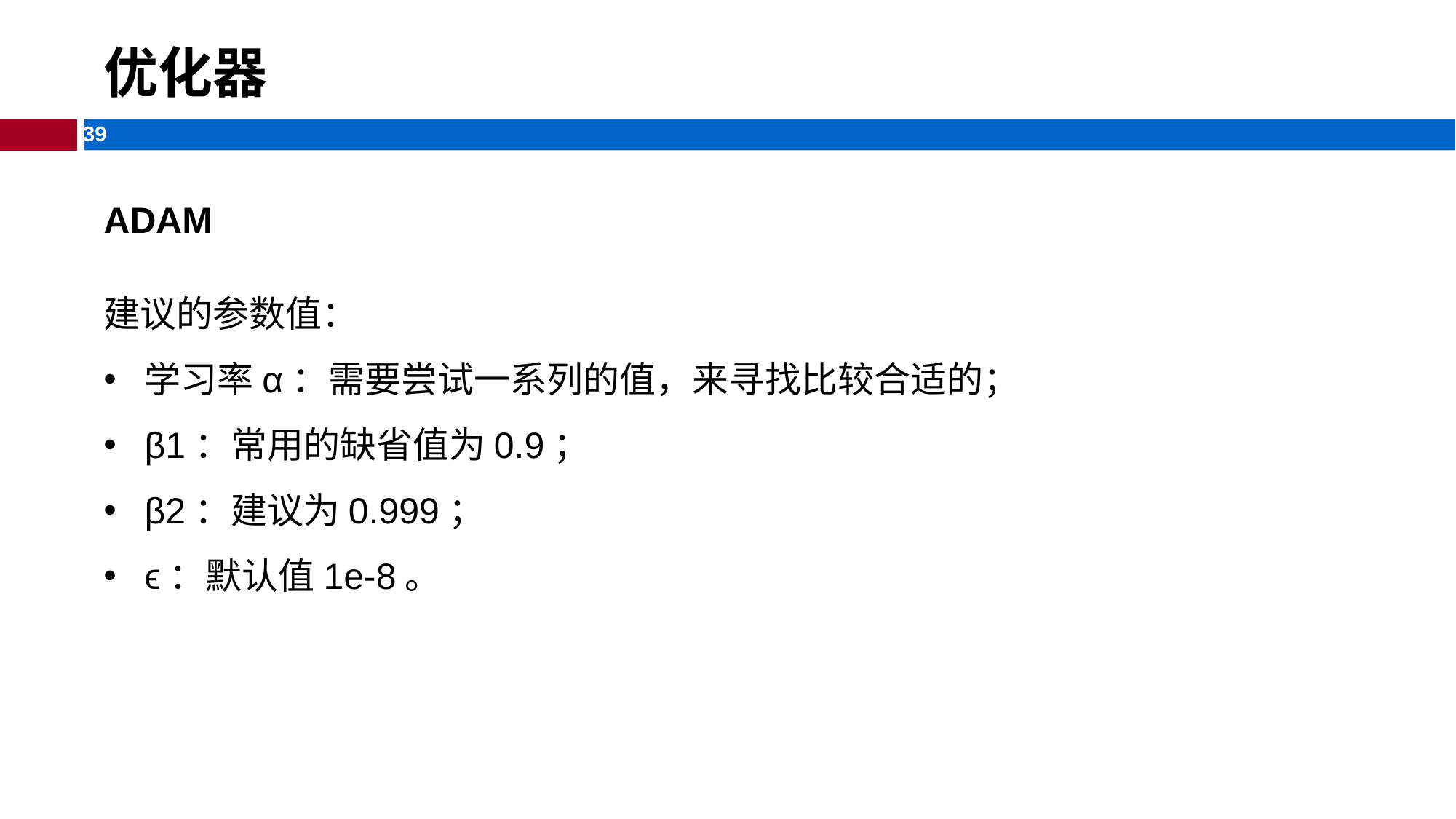

# 优化器
ADAM
建议的参数值：
学习率α：需要尝试⼀系列的值，来寻找⽐较合适的；
β1：常⽤的缺省值为0.9；
β2：建议为0.999；
ϵ：默认值1e-8。